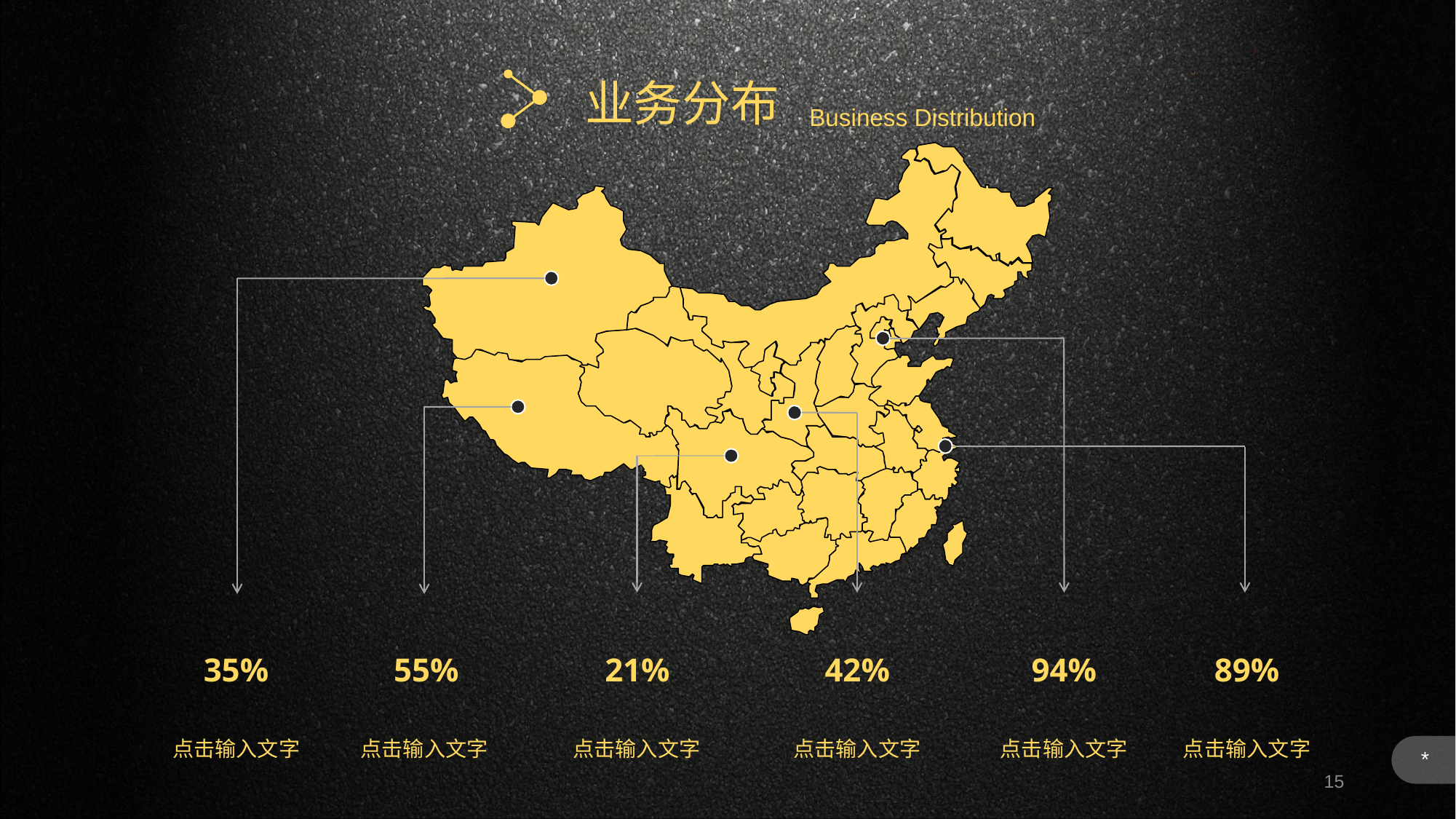

业务分布

Business Distribution

35%
55%
21%
42%
94%
89%
点击输入文字
点击输入文字
点击输入文字
点击输入文字
点击输入文字
点击输入文字

*
15